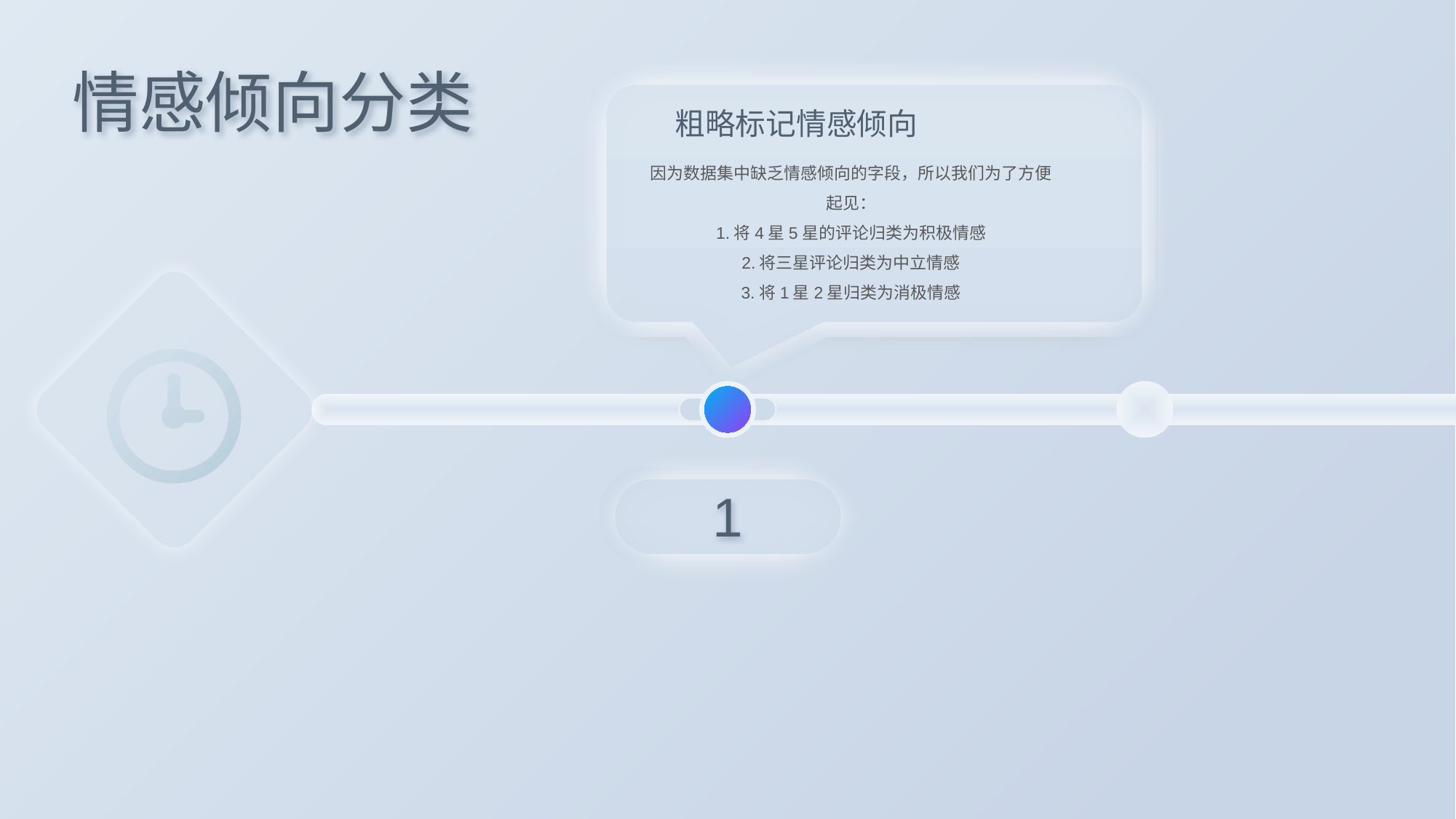

情感倾向分类

粗略标记情感倾向
因为数据集中缺乏情感倾向的字段，所以我们为了方便起见：
1.将4星5星的评论归类为积极情感
2.将三星评论归类为中立情感
3.将1星2星归类为消极情感

1